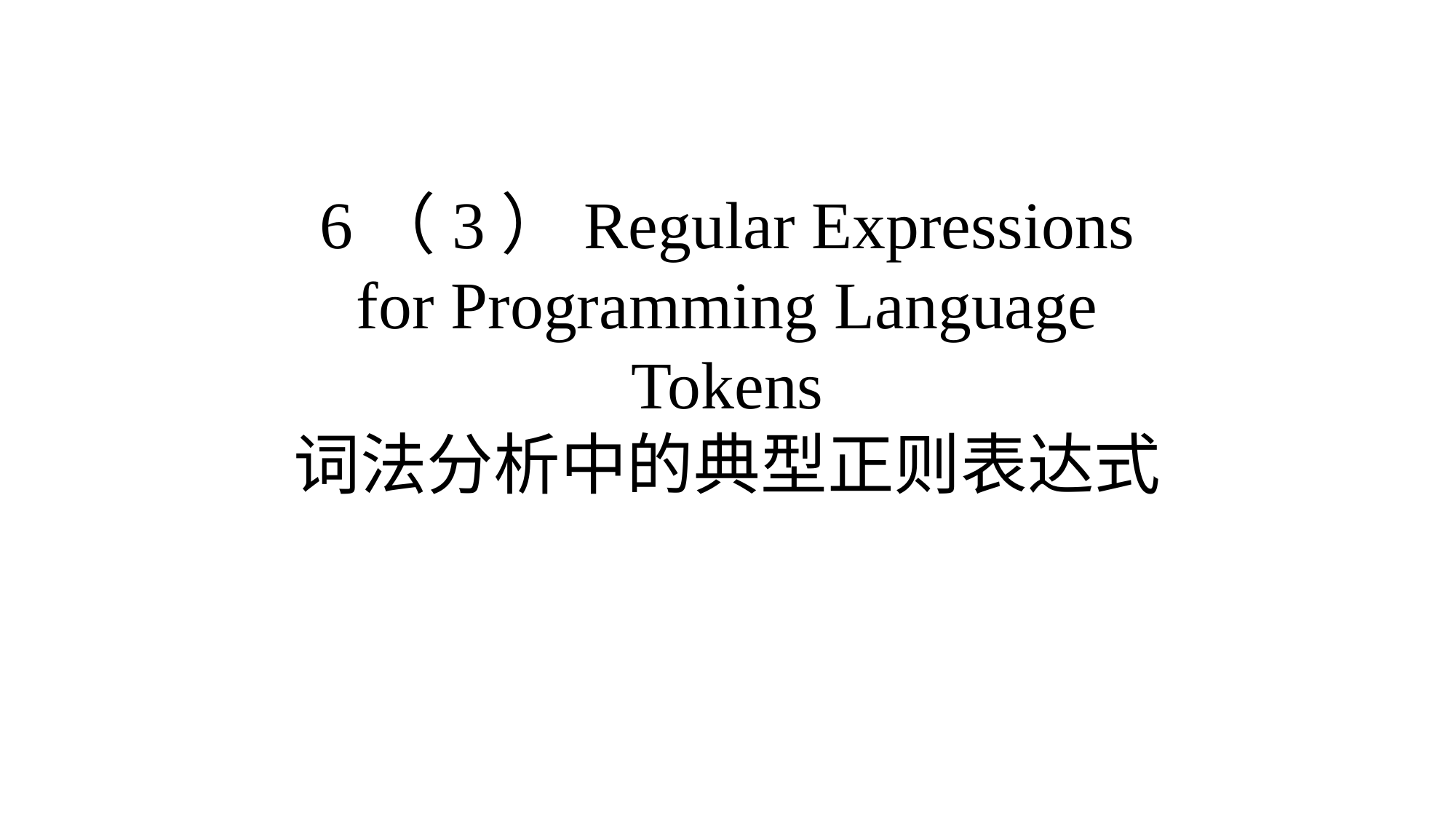

# 6（3）Regular Expressions for Programming Language Tokens 词法分析中的典型正则表达式